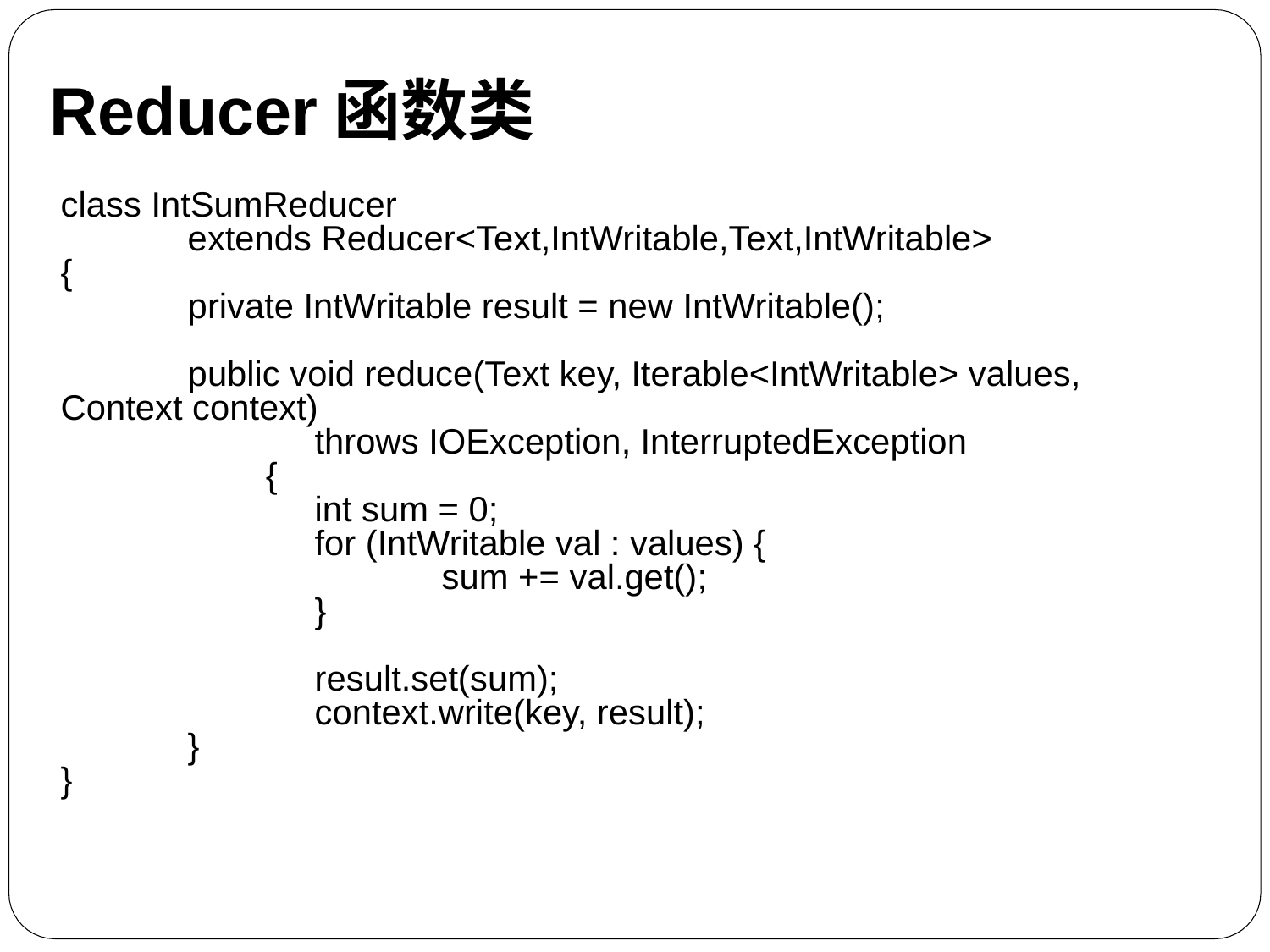

# Reducer函数类
class IntSumReducer
	extends Reducer<Text,IntWritable,Text,IntWritable>
{
	private IntWritable result = new IntWritable();

	public void reduce(Text key, Iterable<IntWritable> values, Context context)
		throws IOException, InterruptedException
	        {
		int sum = 0;
		for (IntWritable val : values) {
			sum += val.get();
		}

		result.set(sum);
		context.write(key, result);
	}
}